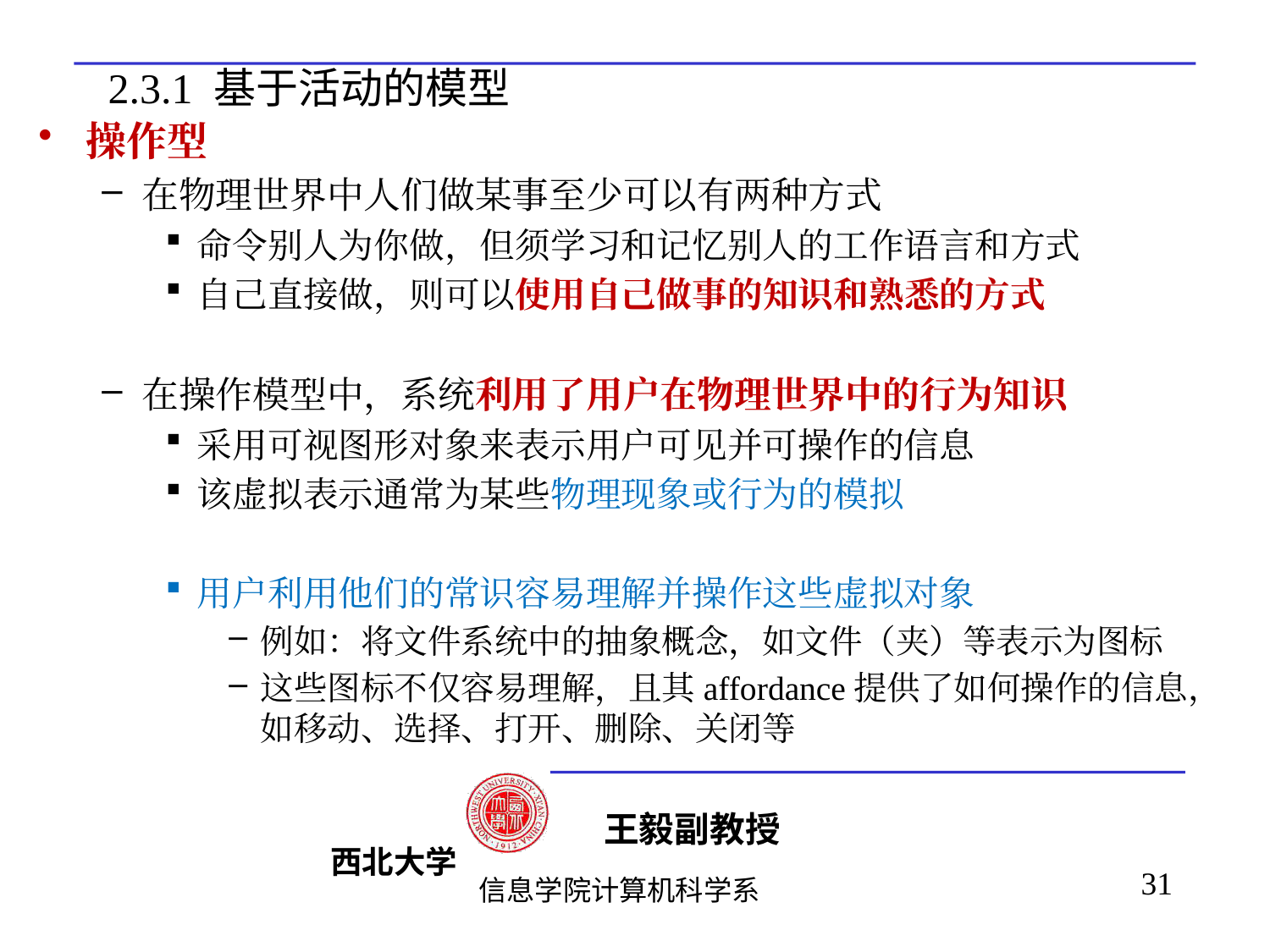

# 2.3.1 基于活动的模型
操作型
在物理世界中人们做某事至少可以有两种方式
命令别人为你做，但须学习和记忆别人的工作语言和方式
自己直接做，则可以使用自己做事的知识和熟悉的方式

在操作模型中，系统利用了用户在物理世界中的行为知识
采用可视图形对象来表示用户可见并可操作的信息
该虚拟表示通常为某些物理现象或行为的模拟

用户利用他们的常识容易理解并操作这些虚拟对象
例如：将文件系统中的抽象概念，如文件（夹）等表示为图标
这些图标不仅容易理解，且其affordance提供了如何操作的信息，如移动、选择、打开、删除、关闭等
31